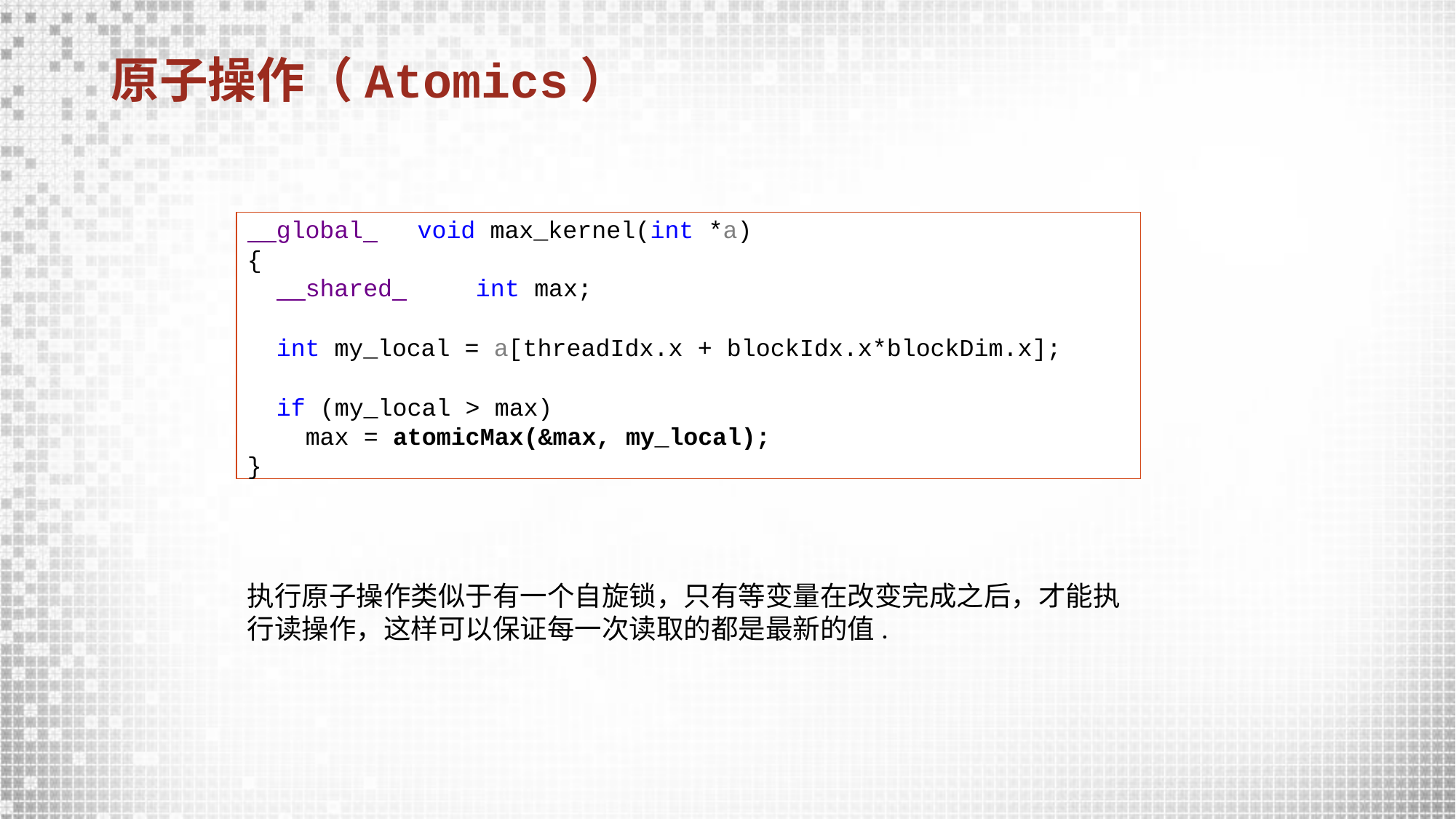

# 原子操作（Atomics）
  global 	void max_kernel(int *a)
{
  shared 	int max;

int my_local = a[threadIdx.x + blockIdx.x*blockDim.x];

if (my_local > max)
max = atomicMax(&max, my_local);
}
执行原子操作类似于有一个自旋锁，只有等变量在改变完成之后，才能执行读操作，这样可以保证每一次读取的都是最新的值.